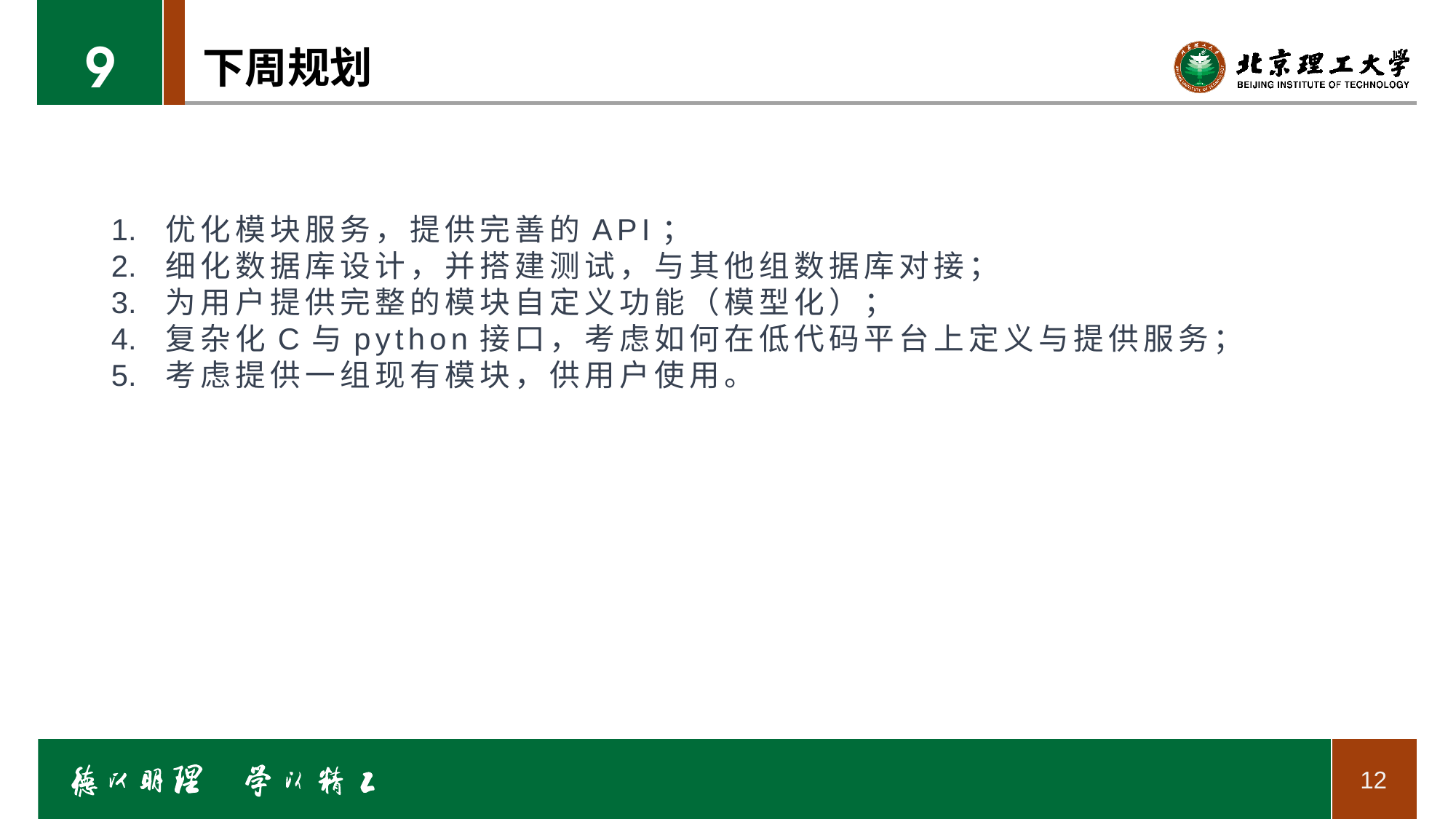

9
# 下周规划
优化模块服务，提供完善的API；
细化数据库设计，并搭建测试，与其他组数据库对接；
为用户提供完整的模块自定义功能（模型化）；
复杂化C与python接口，考虑如何在低代码平台上定义与提供服务；
考虑提供一组现有模块，供用户使用。